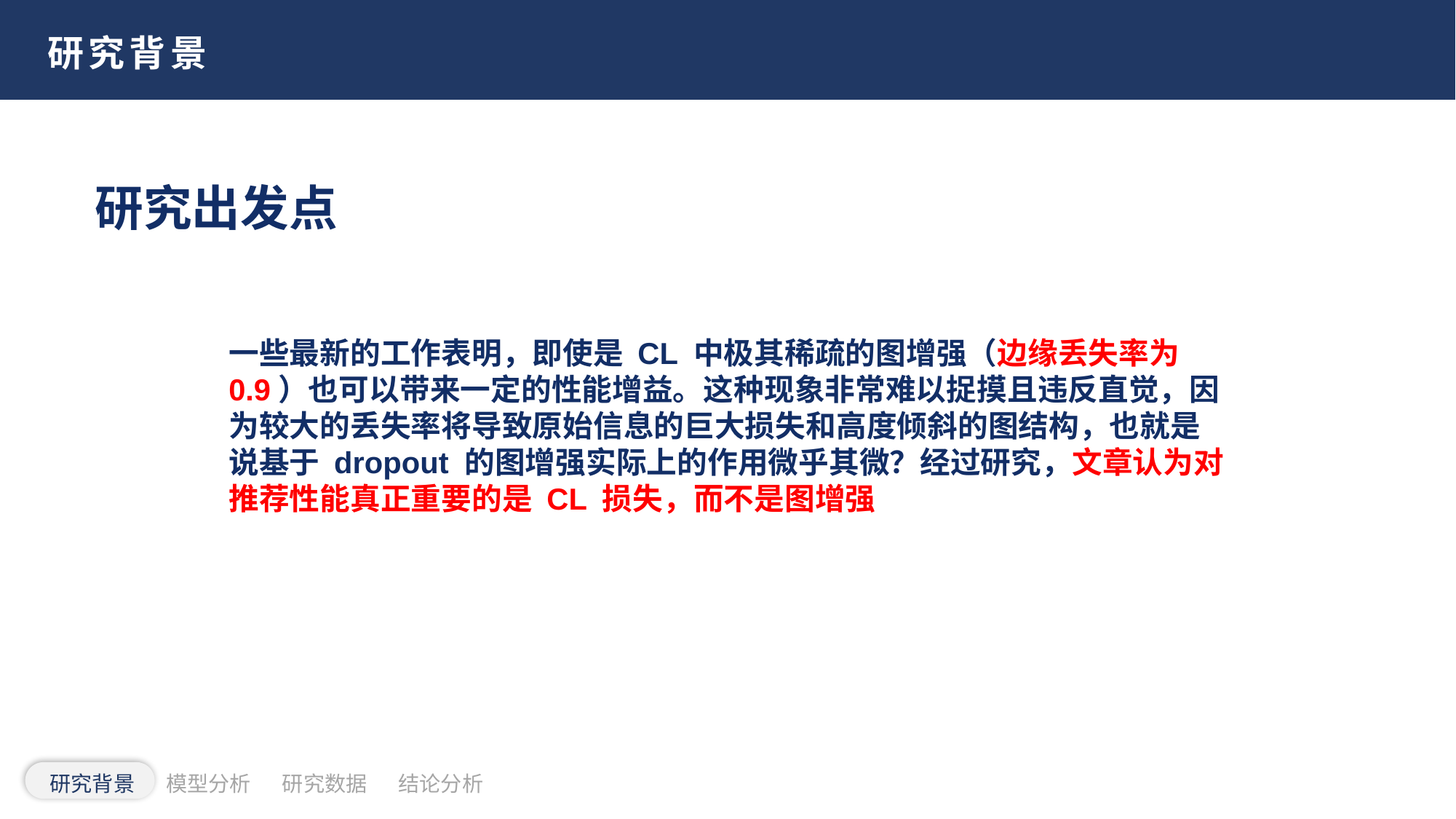

研究背景
研究出发点
一些最新的工作表明，即使是 CL 中极其稀疏的图增强（边缘丢失率为 0.9）也可以带来一定的性能增益。这种现象非常难以捉摸且违反直觉，因为较大的丢失率将导致原始信息的巨大损失和高度倾斜的图结构，也就是说基于 dropout 的图增强实际上的作用微乎其微？经过研究，文章认为对推荐性能真正重要的是 CL 损失，而不是图增强
研究背景
模型分析
研究数据
结论分析